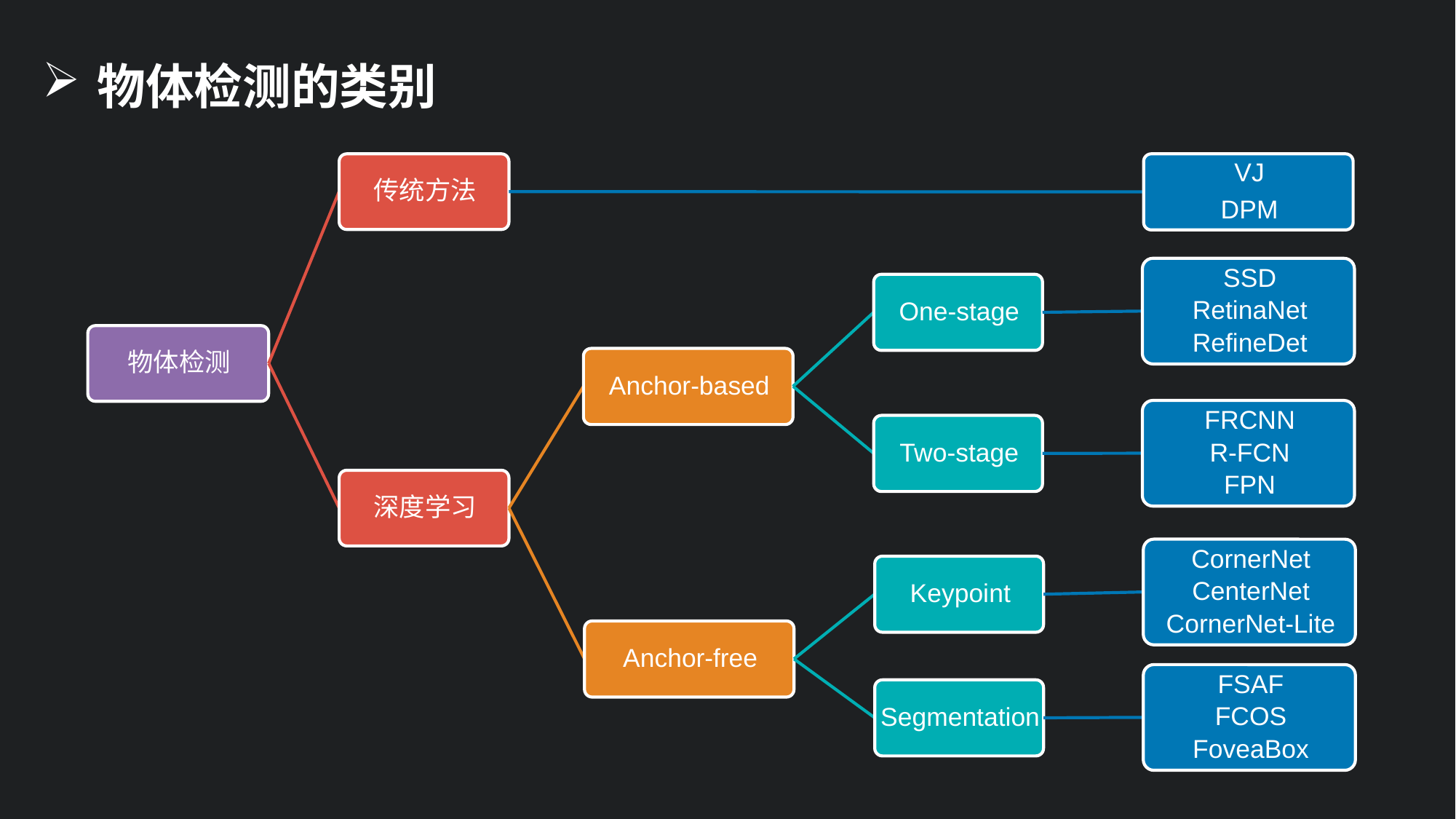

物体检测的类别
物体检测

传统方法

VJ
DPM

深度学习

Anchor-based

One-stage

SSD
RetinaNet
RefineDet

Two-stage

FRCNN
R-FCN
FPN

Anchor-free

Keypoint

CornerNet
CenterNet
CornerNet-Lite

Segmentation

FSAF
FCOS
FoveaBox